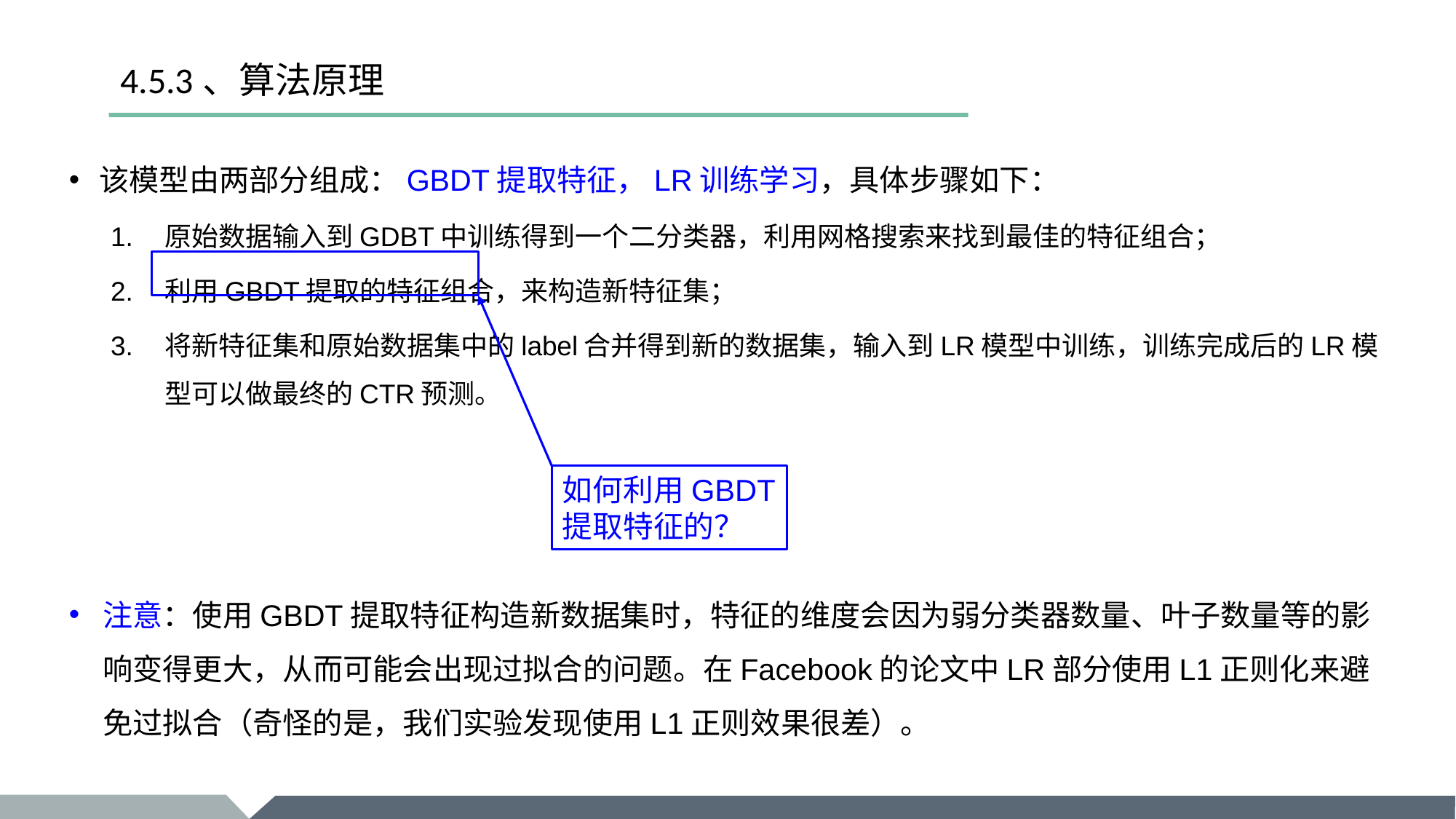

# 4.5.3、算法原理
该模型由两部分组成：GBDT提取特征，LR训练学习，具体步骤如下：
原始数据输入到GDBT中训练得到一个二分类器，利用网格搜索来找到最佳的特征组合；
利用GBDT提取的特征组合，来构造新特征集；
将新特征集和原始数据集中的label合并得到新的数据集，输入到LR模型中训练，训练完成后的LR模型可以做最终的CTR预测。

注意：使用GBDT提取特征构造新数据集时，特征的维度会因为弱分类器数量、叶子数量等的影响变得更大，从而可能会出现过拟合的问题。在Facebook的论文中LR部分使用L1正则化来避免过拟合（奇怪的是，我们实验发现使用L1正则效果很差）。

如何利用GBDT提取特征的？